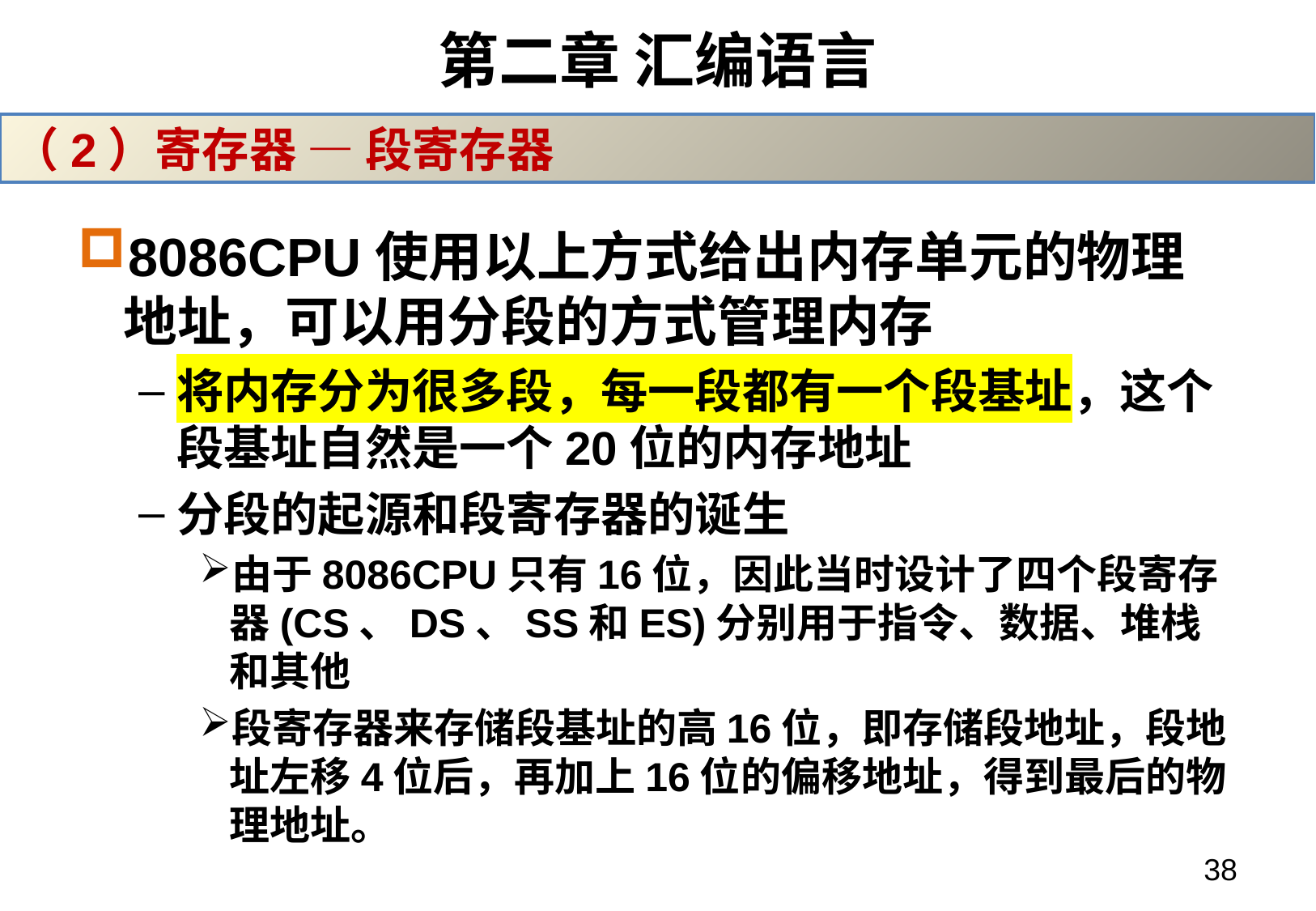

# 第二章 汇编语言
（2）寄存器 — 段寄存器
8086CPU使用以上方式给出内存单元的物理地址，可以用分段的方式管理内存
将内存分为很多段，每一段都有一个段基址，这个段基址自然是一个20位的内存地址
分段的起源和段寄存器的诞生
由于8086CPU只有16位，因此当时设计了四个段寄存器(CS、DS、SS和ES)分别用于指令、数据、堆栈和其他
段寄存器来存储段基址的高16位，即存储段地址，段地址左移4位后，再加上16位的偏移地址，得到最后的物理地址。
38